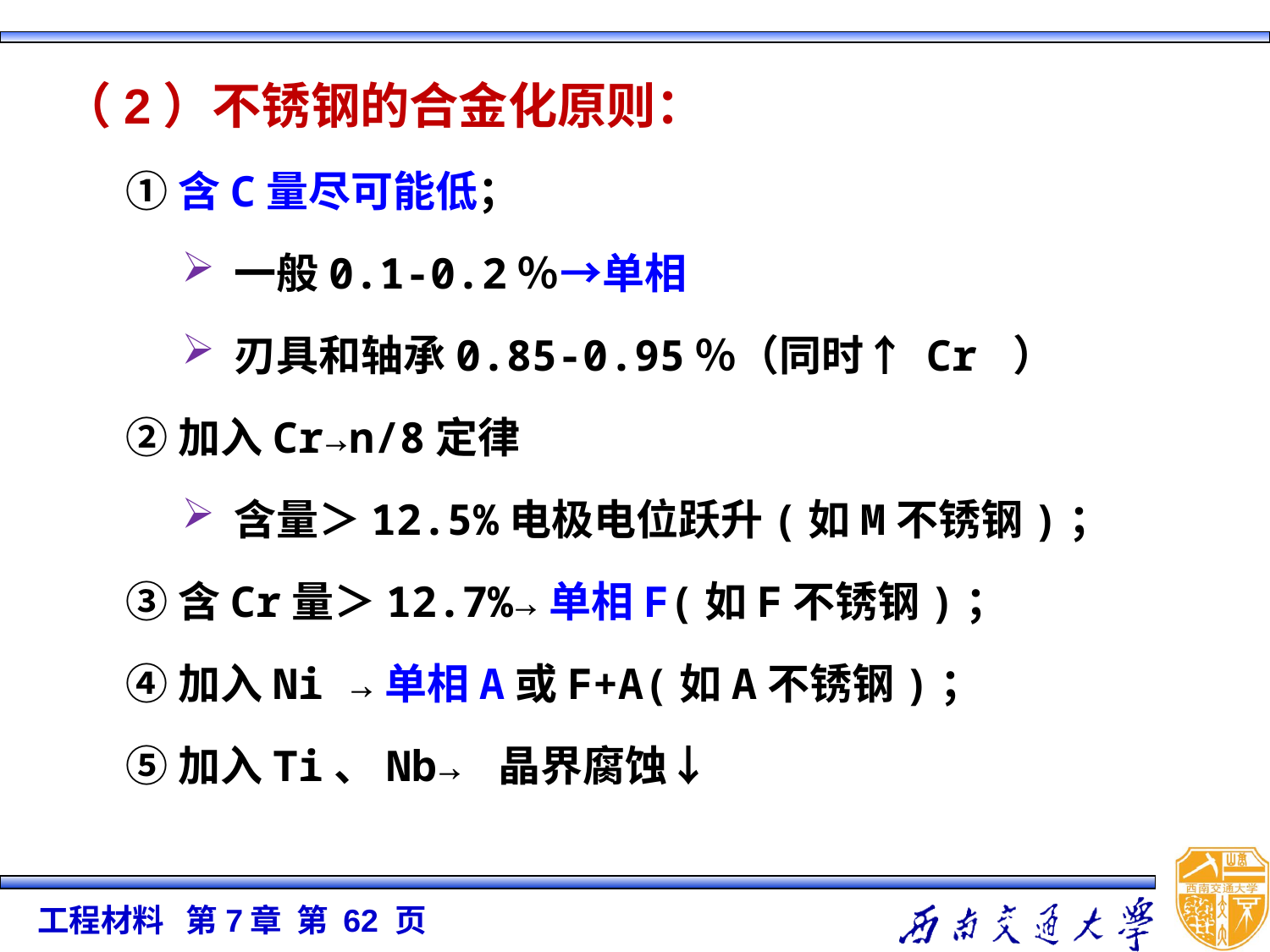

（2）不锈钢的合金化原则：
①含C量尽可能低；
一般0.1-0.2％→单相
刃具和轴承0.85-0.95％（同时↑ Cr ）
②加入Cr→n/8定律
含量＞12.5%电极电位跃升(如M不锈钢)；
③含Cr量＞12.7%→单相F(如F不锈钢)；
④加入Ni →单相A或F+A(如A不锈钢)；
⑤加入Ti、Nb→ 晶界腐蚀↓